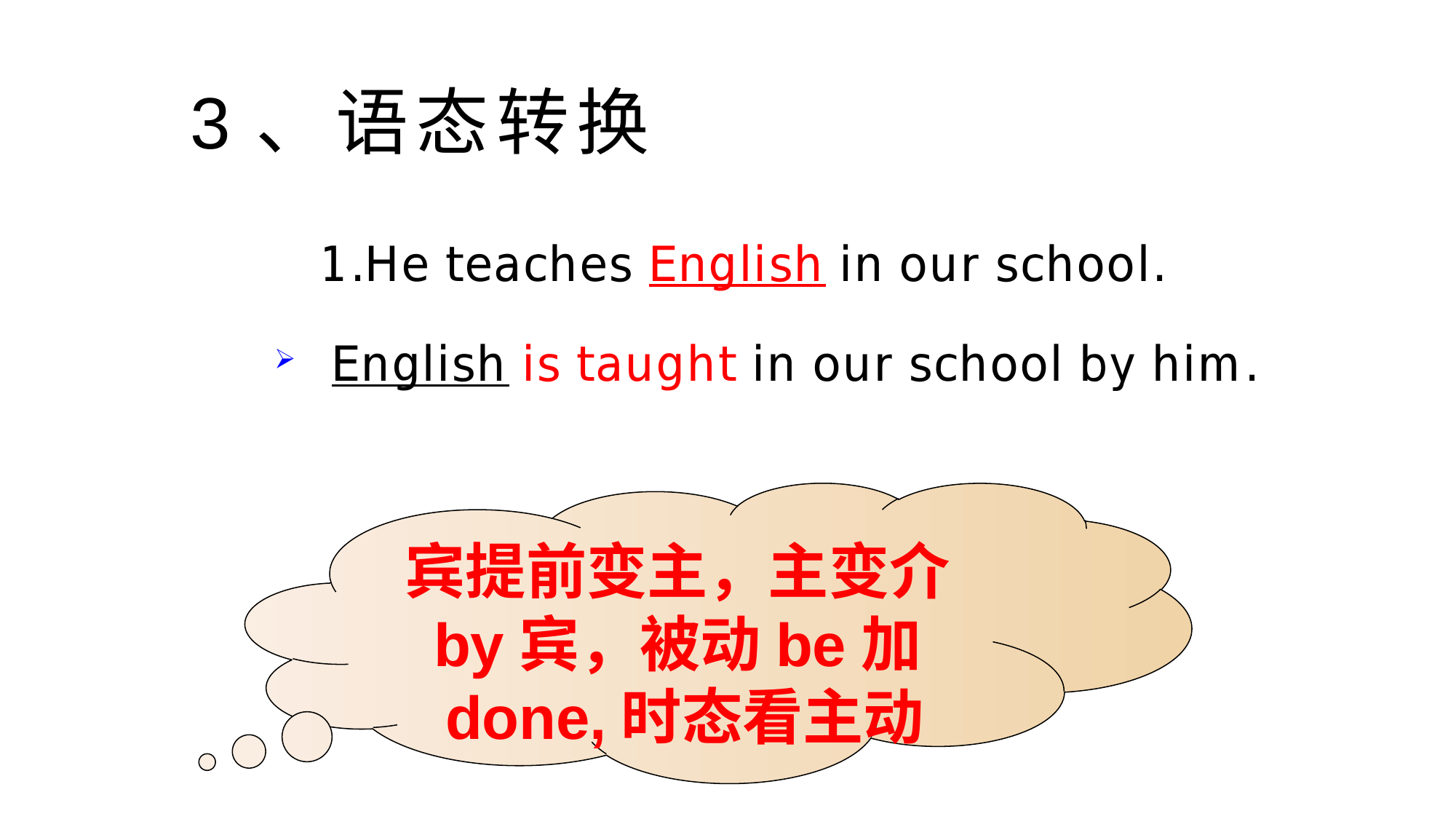

3、语态转换
1.He teaches English in our school.
  English is taught in our school by him.
宾提前变主，主变介by宾，被动be加done,时态看主动